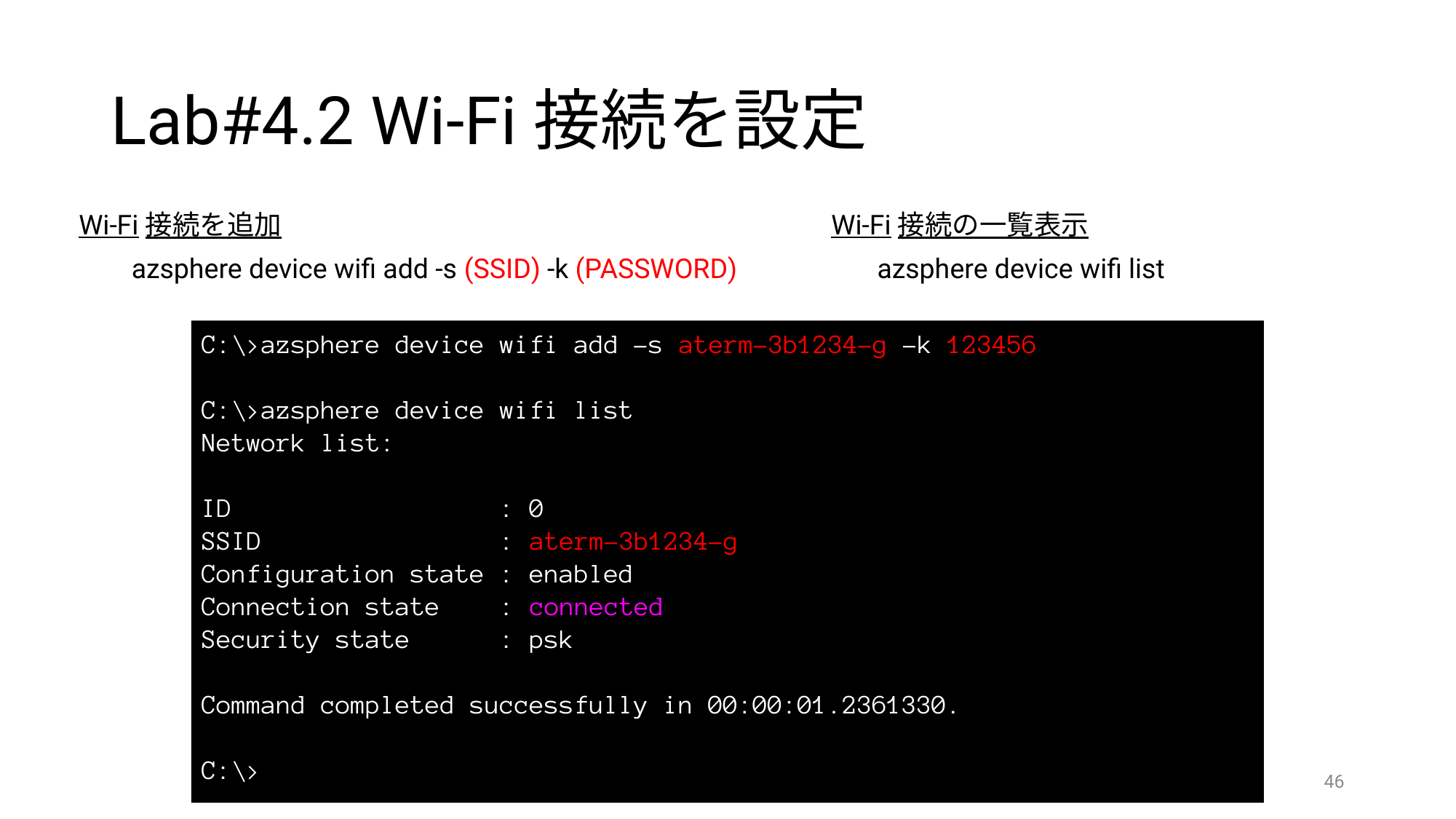

# Lab#4.2 Wi-Fi接続を設定
Wi-Fi接続を追加
Wi-Fi接続の一覧表示
azsphere device wifi add -s (SSID) -k (PASSWORD)
azsphere device wifi list
C:\>azsphere device wifi add -s aterm-3b1234-g -k 123456

C:\>azsphere device wifi list
Network list:

ID                  : 0
SSID                : aterm-3b1234-g
Configuration state : enabled
Connection state    : connected
Security state      : psk

Command completed successfully in 00:00:01.2361330.

C:\>

46